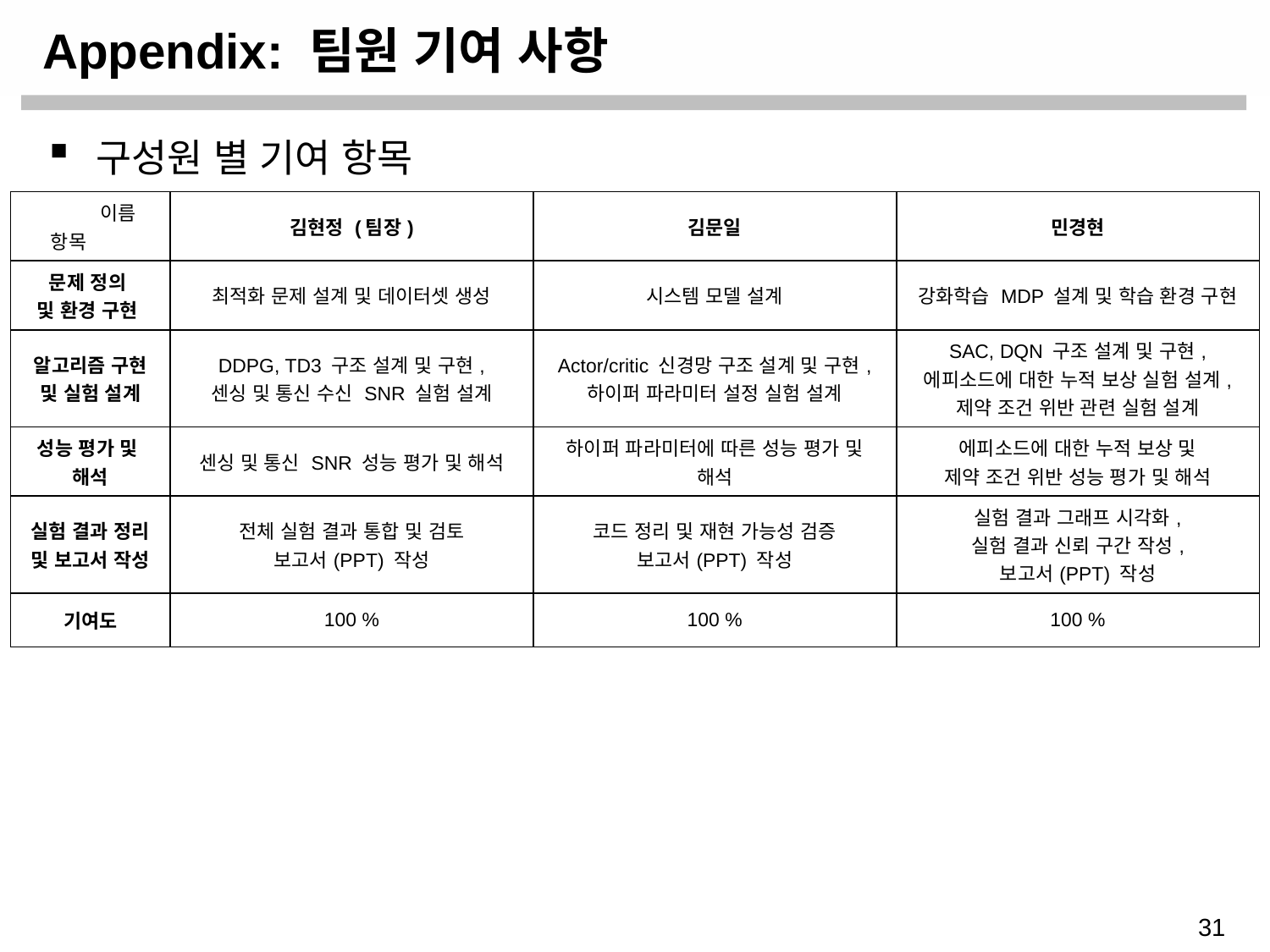

# Appendix: 팀원 기여 사항
구성원 별 기여 항목
| 이름 항목 | 김현정 (팀장) | 김문일 | 민경현 |
| --- | --- | --- | --- |
| 문제 정의 및 환경 구현 | 최적화 문제 설계 및 데이터셋 생성 | 시스템 모델 설계 | 강화학습 MDP 설계 및 학습 환경 구현 |
| 알고리즘 구현 및 실험 설계 | DDPG, TD3 구조 설계 및 구현, 센싱 및 통신 수신 SNR 실험 설계 | Actor/critic 신경망 구조 설계 및 구현, 하이퍼 파라미터 설정 실험 설계 | SAC, DQN 구조 설계 및 구현, 에피소드에 대한 누적 보상 실험 설계, 제약 조건 위반 관련 실험 설계 |
| 성능 평가 및 해석 | 센싱 및 통신 SNR 성능 평가 및 해석 | 하이퍼 파라미터에 따른 성능 평가 및 해석 | 에피소드에 대한 누적 보상 및 제약 조건 위반 성능 평가 및 해석 |
| 실험 결과 정리 및 보고서 작성 | 전체 실험 결과 통합 및 검토 보고서(PPT) 작성 | 코드 정리 및 재현 가능성 검증 보고서(PPT) 작성 | 실험 결과 그래프 시각화, 실험 결과 신뢰 구간 작성, 보고서(PPT) 작성 |
| 기여도 | 100 % | 100 % | 100 % |
31